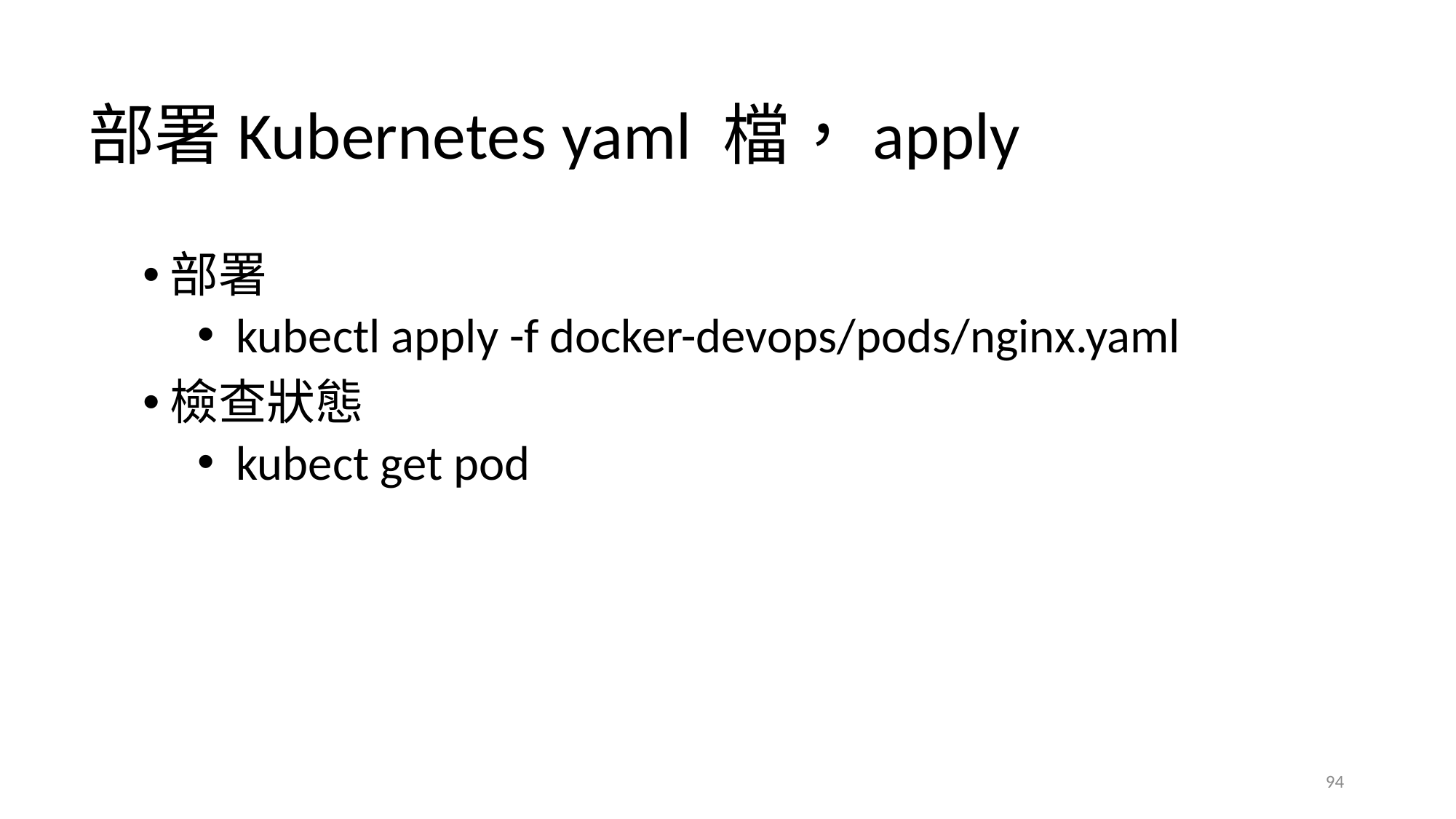

# 部署Kubernetes yaml 檔，apply
部署
kubectl apply -f docker-devops/pods/nginx.yaml
檢查狀態
kubect get pod

94